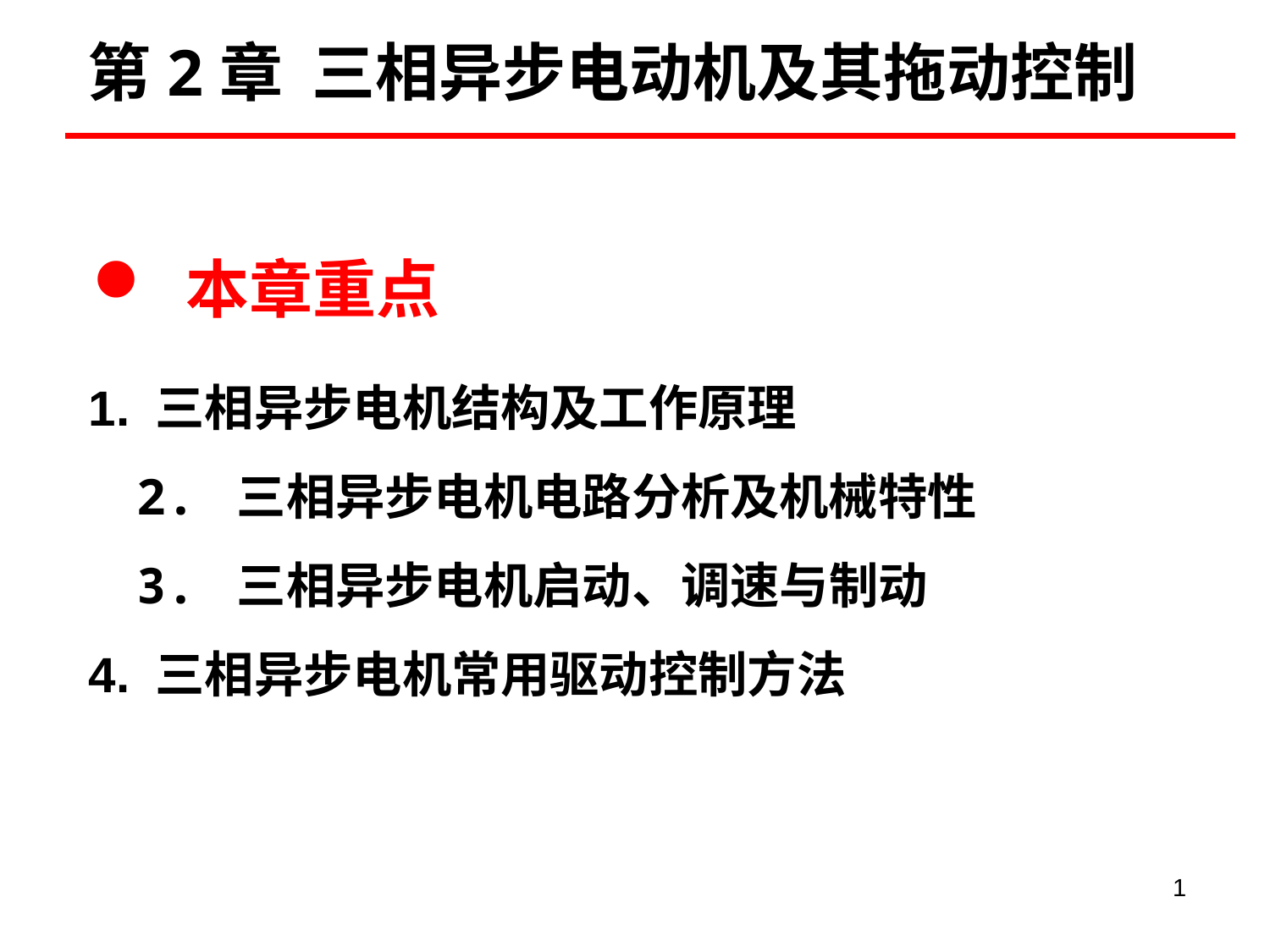

第2章  三相异步电动机及其拖动控制
 本章重点
   1. 三相异步电机结构及工作原理
   2. 三相异步电机电路分析及机械特性
   3. 三相异步电机启动、调速与制动
   4. 三相异步电机常用驱动控制方法
1